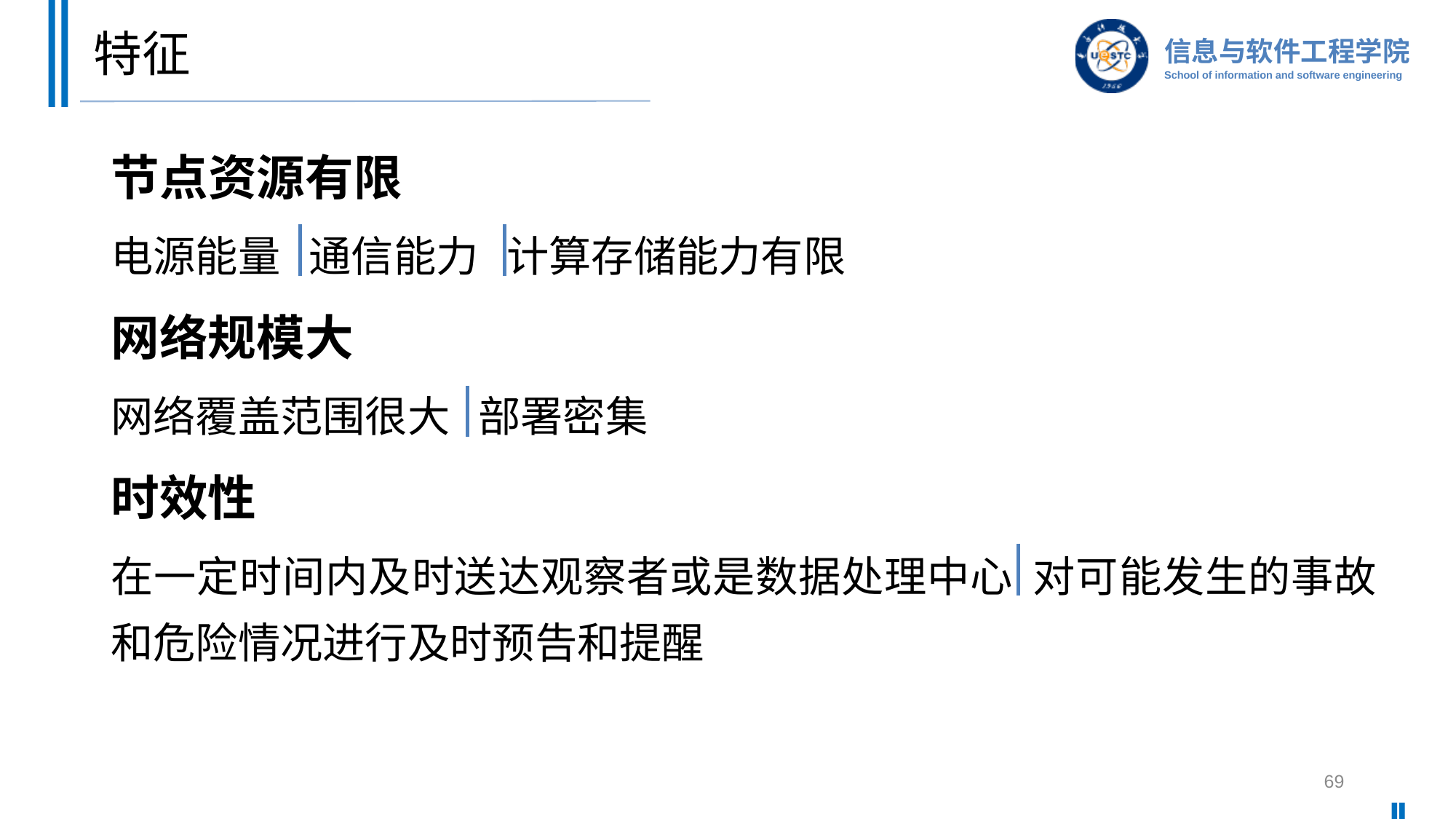

# 特征
节点资源有限
电源能量   通信能力   计算存储能力有限
网络规模大
网络覆盖范围很大   部署密集
时效性
在一定时间内及时送达观察者或是数据处理中心  对可能发生的事故和危险情况进行及时预告和提醒

69